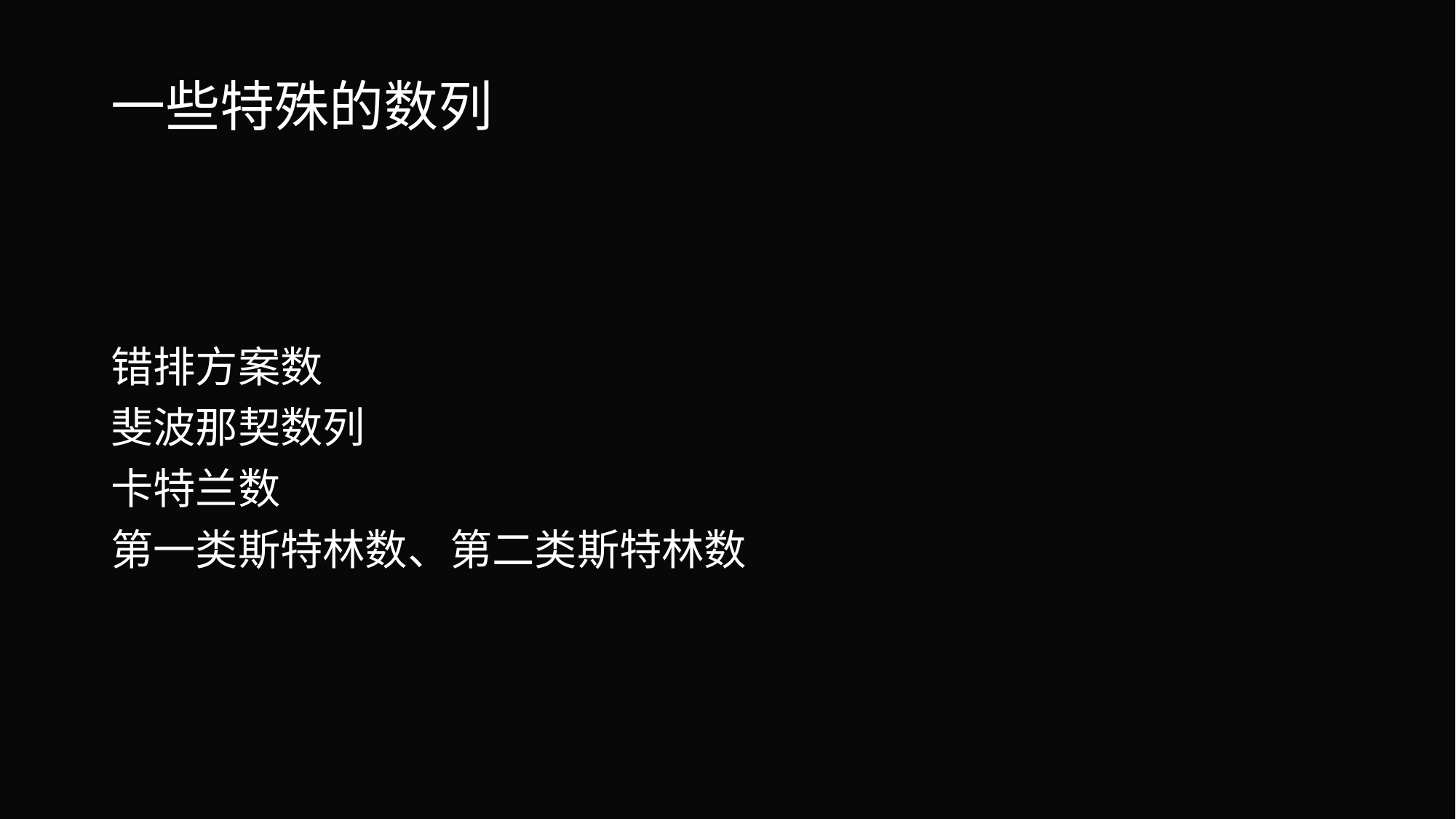

# 一些特殊的数列
错排方案数
斐波那契数列
卡特兰数
第一类斯特林数、第二类斯特林数